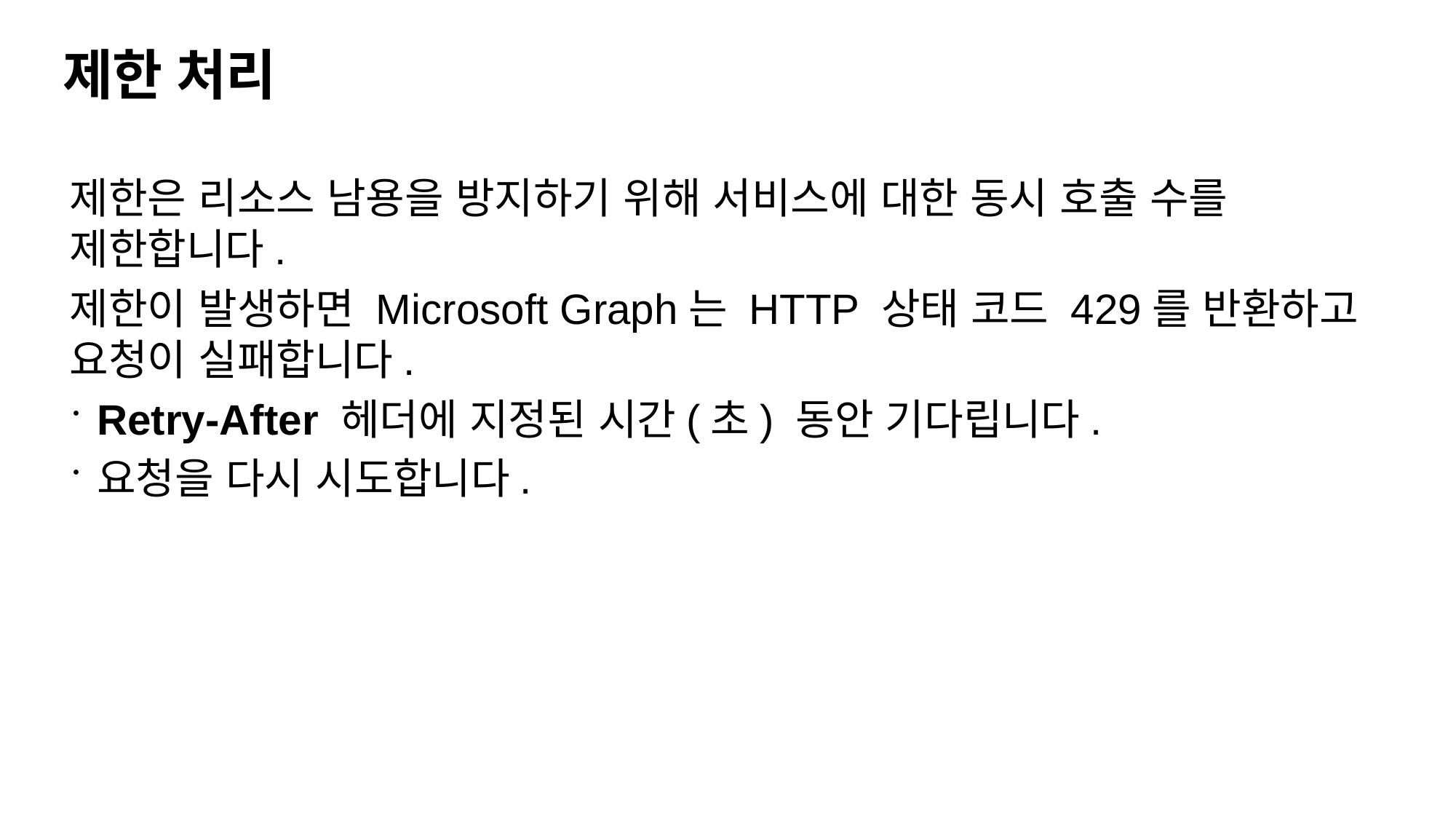

# 제한 처리
제한은 리소스 남용을 방지하기 위해 서비스에 대한 동시 호출 수를 제한합니다.
제한이 발생하면 Microsoft Graph는 HTTP 상태 코드 429를 반환하고 요청이 실패합니다.
Retry-After 헤더에 지정된 시간(초) 동안 기다립니다.
요청을 다시 시도합니다.